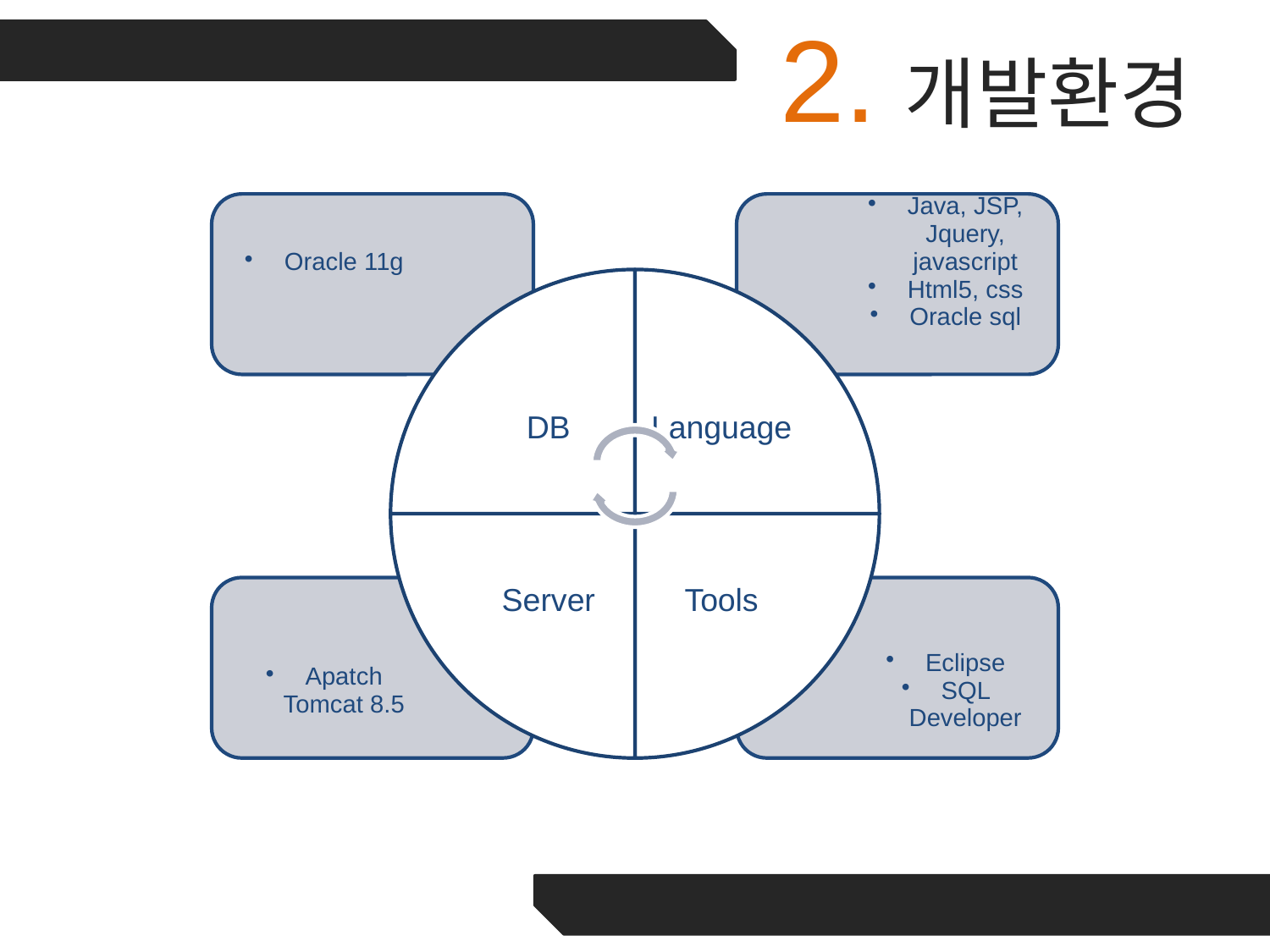

2.개발환경

DB
Oracle 11g
Language
Java, JSP, Jquery, javascript
Tools
Eclipse
Server
Apatch Tomcat 8.5
Html5, css
Oracle sql
SQL Developer